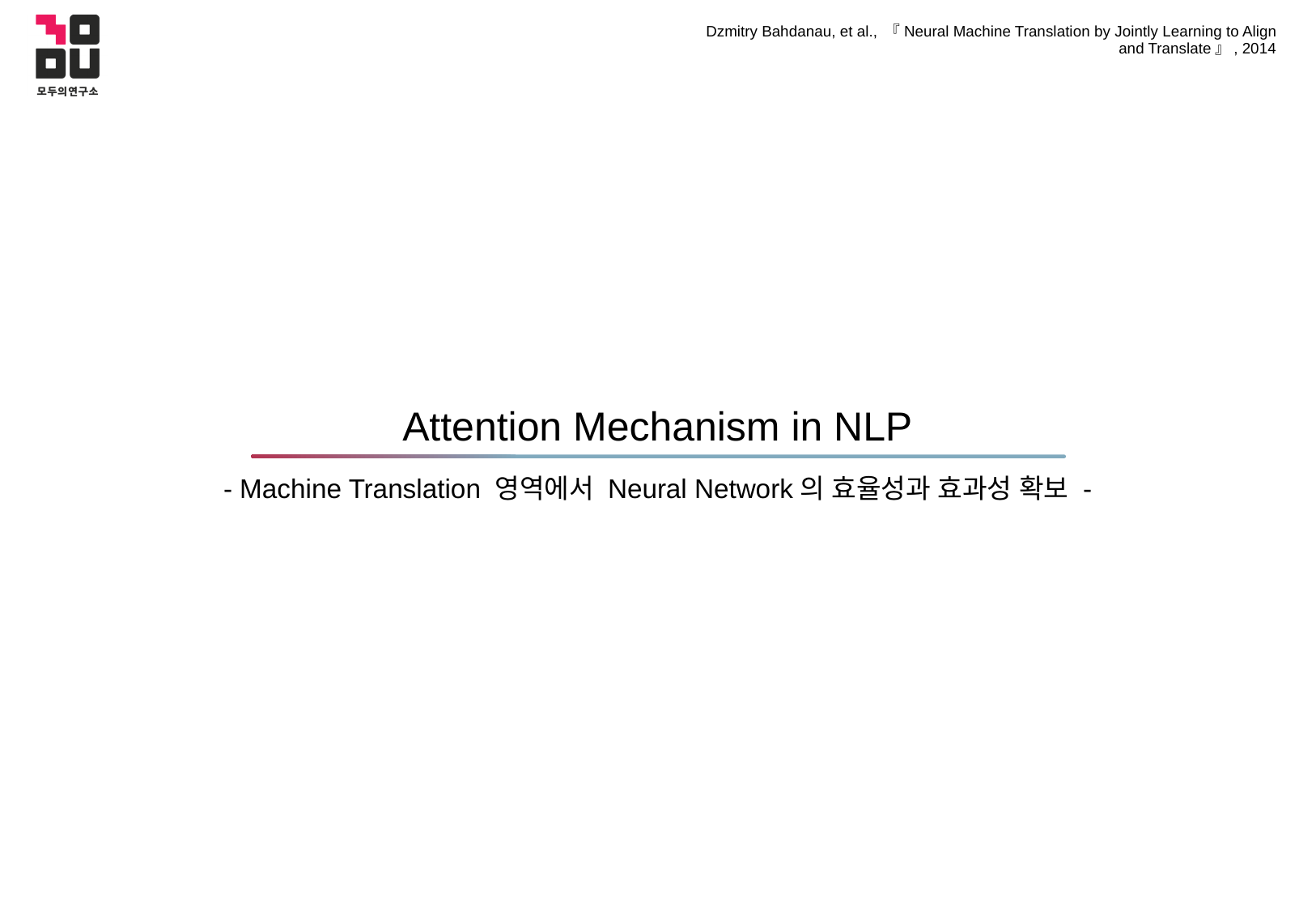

Dzmitry Bahdanau, et al., 『Neural Machine Translation by Jointly Learning to Align and Translate』, 2014
# Attention Mechanism in NLP
- Machine Translation 영역에서 Neural Network의 효율성과 효과성 확보 -